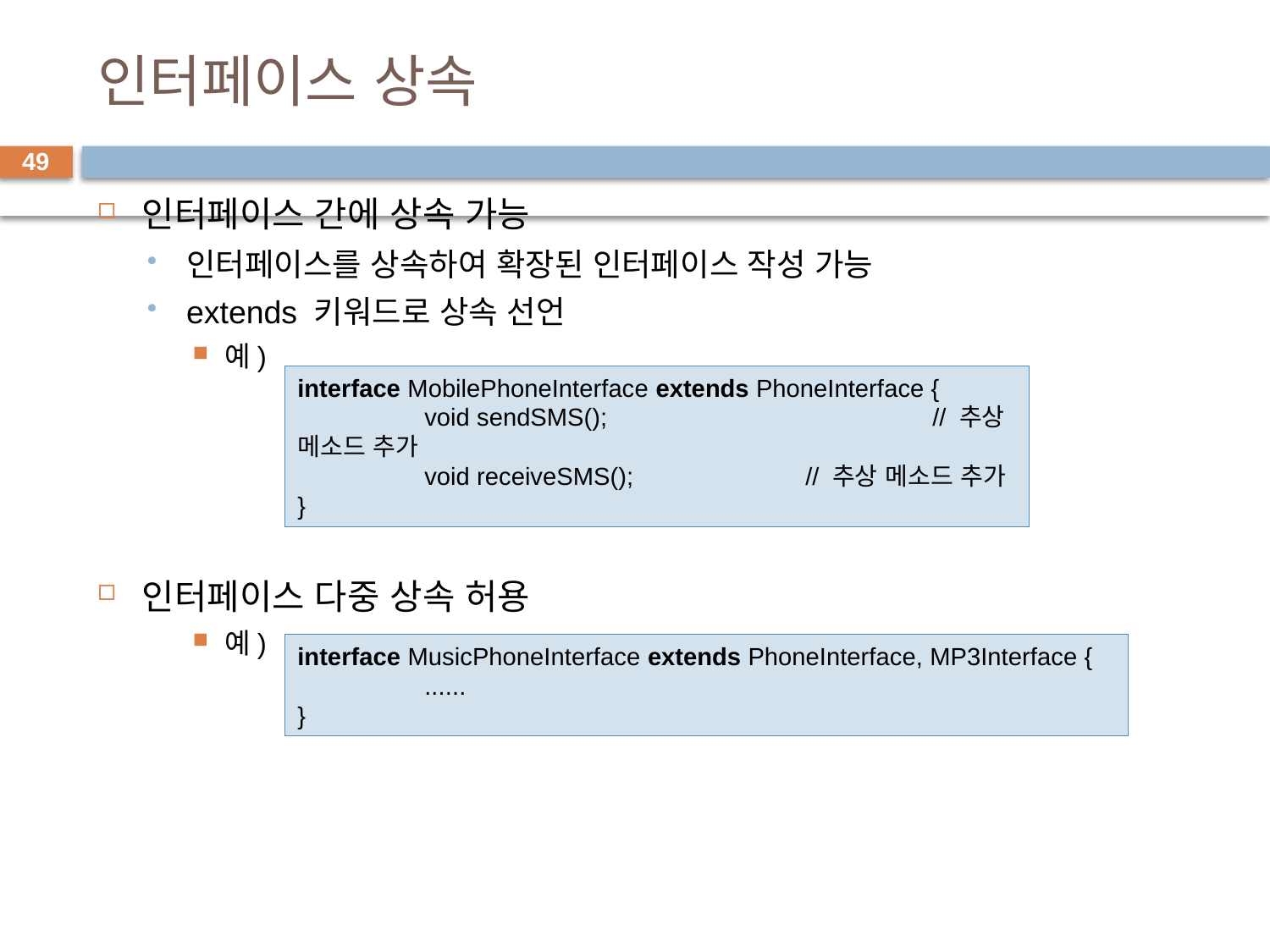

# 인터페이스 상속
49
인터페이스 간에 상속 가능
인터페이스를 상속하여 확장된 인터페이스 작성 가능
extends 키워드로 상속 선언
예)

인터페이스 다중 상속 허용
예)
interface MobilePhoneInterface extends PhoneInterface {
	void sendSMS(); 			// 추상 메소드 추가
	void receiveSMS(); 		// 추상 메소드 추가
}
interface MusicPhoneInterface extends PhoneInterface, MP3Interface {
	......
}